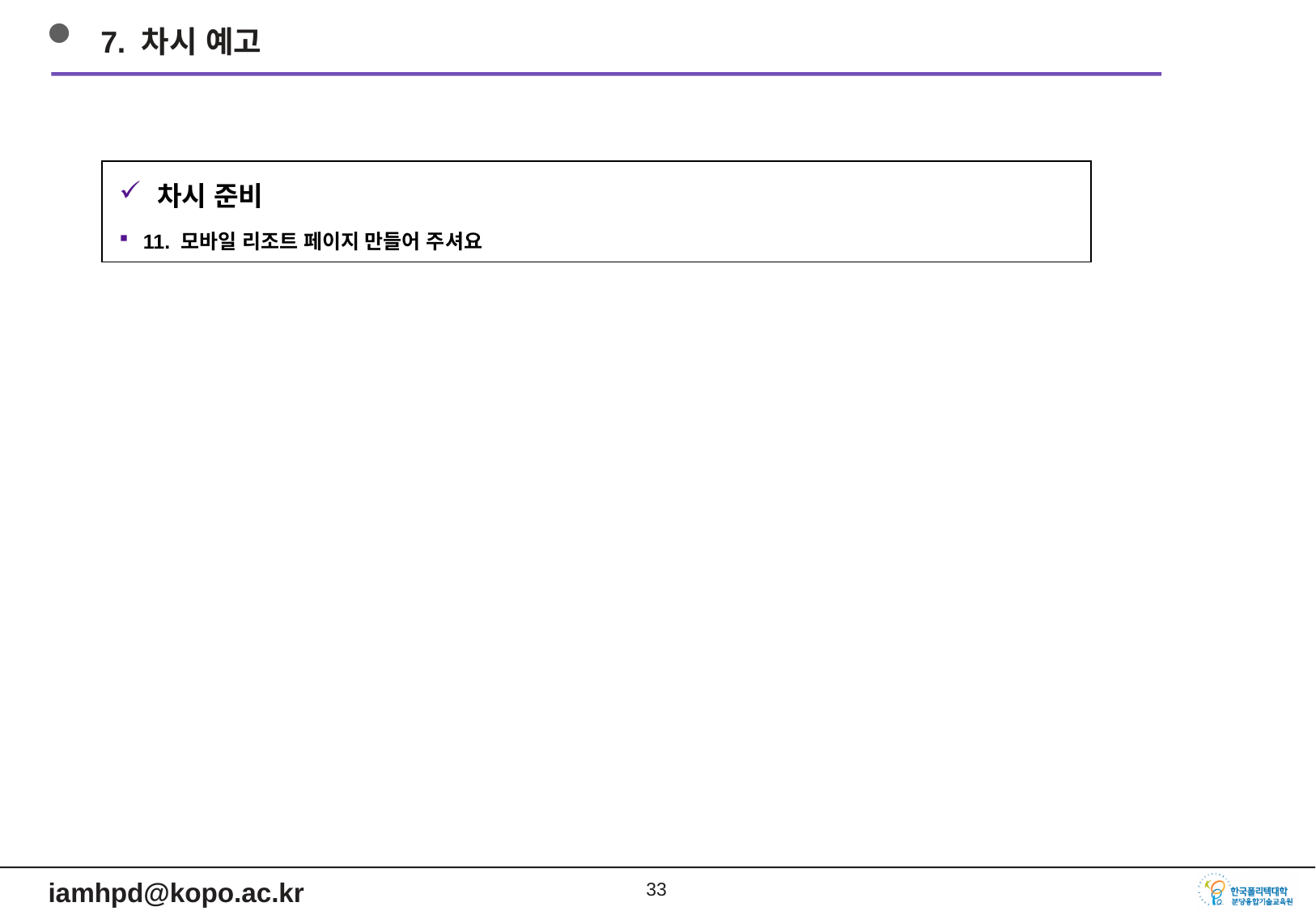

7. 차시 예고
차시 준비
11. 모바일 리조트 페이지 만들어 주셔요
33